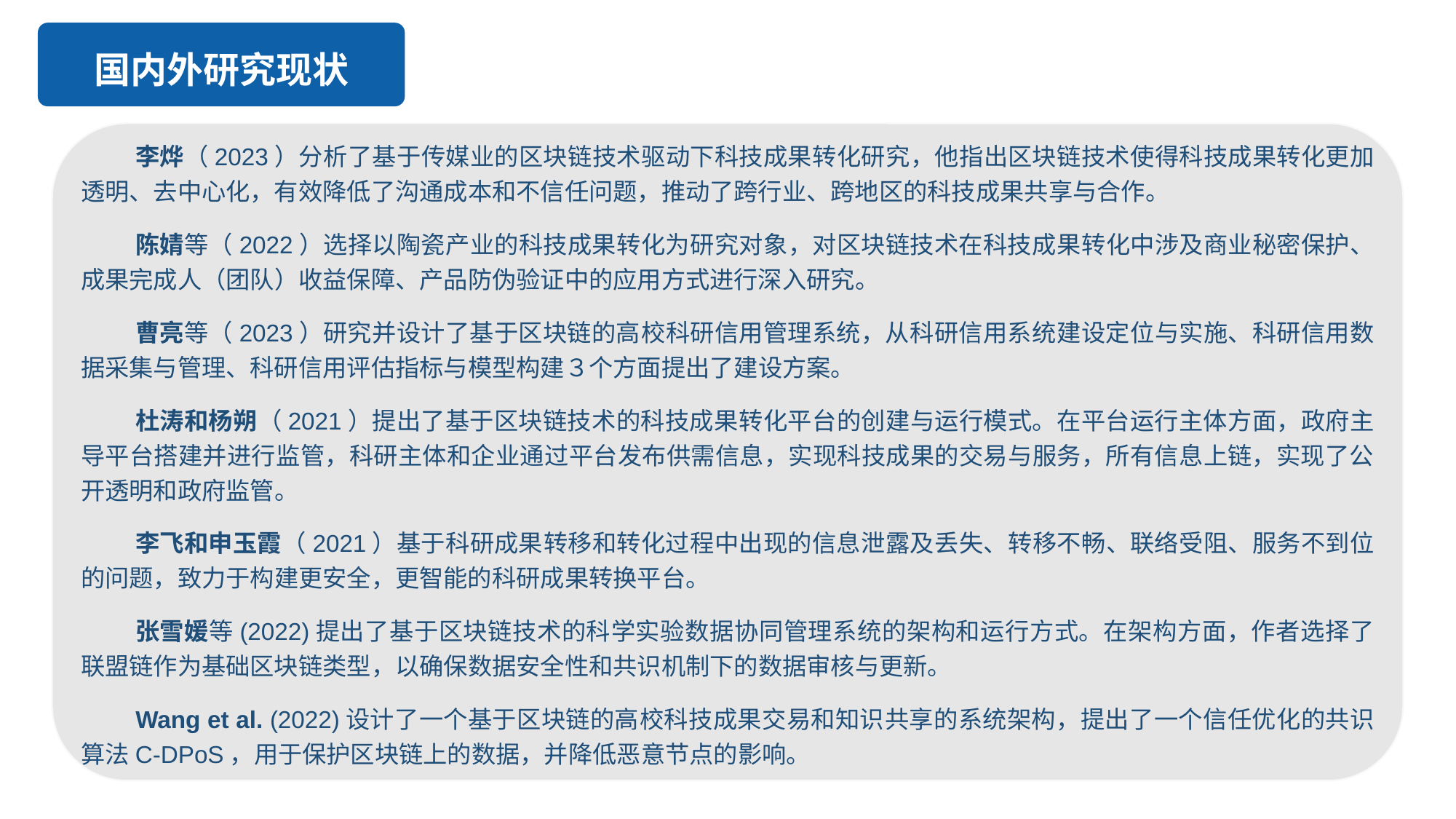

国内外研究现状
李烨（2023）分析了基于传媒业的区块链技术驱动下科技成果转化研究，他指出区块链技术使得科技成果转化更加透明、去中心化，有效降低了沟通成本和不信任问题，推动了跨行业、跨地区的科技成果共享与合作。
陈婧等（2022）选择以陶瓷产业的科技成果转化为研究对象，对区块链技术在科技成果转化中涉及商业秘密保护、成果完成人（团队）收益保障、产品防伪验证中的应用方式进行深入研究。
曹亮等（2023）研究并设计了基于区块链的高校科研信用管理系统，从科研信用系统建设定位与实施、科研信用数据采集与管理、科研信用评估指标与模型构建３个方面提出了建设方案。
杜涛和杨朔（2021）提出了基于区块链技术的科技成果转化平台的创建与运行模式。在平台运行主体方面，政府主导平台搭建并进行监管，科研主体和企业通过平台发布供需信息，实现科技成果的交易与服务，所有信息上链，实现了公开透明和政府监管。
李飞和申玉霞（2021）基于科研成果转移和转化过程中出现的信息泄露及丢失、转移不畅、联络受阻、服务不到位的问题，致力于构建更安全，更智能的科研成果转换平台。
张雪媛等(2022)提出了基于区块链技术的科学实验数据协同管理系统的架构和运行方式。在架构方面，作者选择了联盟链作为基础区块链类型，以确保数据安全性和共识机制下的数据审核与更新。
Wang et al. (2022)设计了一个基于区块链的高校科技成果交易和知识共享的系统架构，提出了一个信任优化的共识算法C-DPoS，用于保护区块链上的数据，并降低恶意节点的影响。